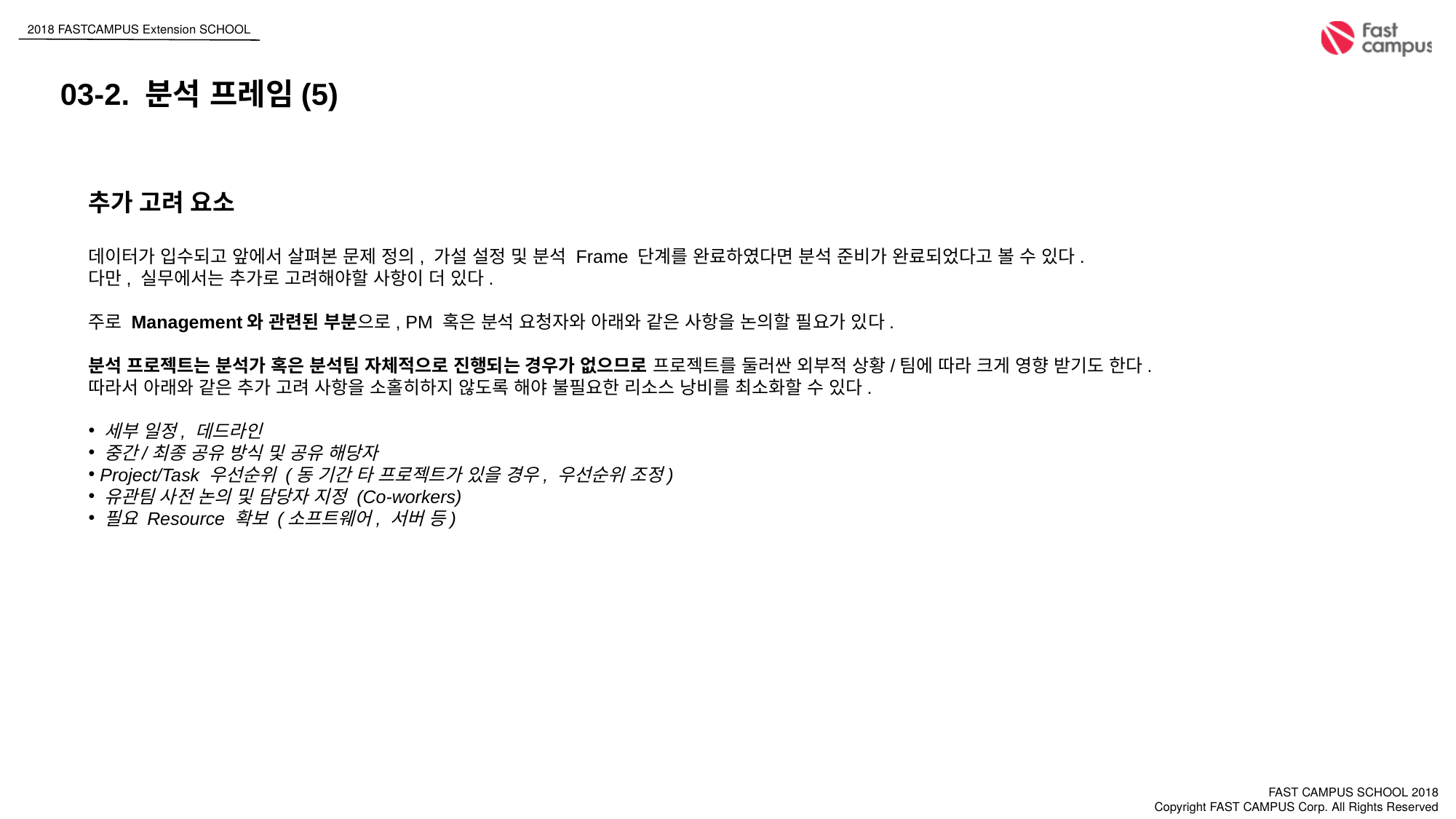

03-2. 분석 프레임(5)
추가 고려 요소

데이터가 입수되고 앞에서 살펴본 문제 정의, 가설 설정 및 분석 Frame 단계를 완료하였다면 분석 준비가 완료되었다고 볼 수 있다.
다만, 실무에서는 추가로 고려해야할 사항이 더 있다.

주로 Management와 관련된 부분으로, PM 혹은 분석 요청자와 아래와 같은 사항을 논의할 필요가 있다.

분석 프로젝트는 분석가 혹은 분석팀 자체적으로 진행되는 경우가 없으므로 프로젝트를 둘러싼 외부적 상황/팀에 따라 크게 영향 받기도 한다.
따라서 아래와 같은 추가 고려 사항을 소홀히하지 않도록 해야 불필요한 리소스 낭비를 최소화할 수 있다.

 세부 일정, 데드라인
 중간/최종 공유 방식 및 공유 해당자
 Project/Task 우선순위 (동 기간 타 프로젝트가 있을 경우, 우선순위 조정)
 유관팀 사전 논의 및 담당자 지정 (Co-workers)
 필요 Resource 확보 (소프트웨어, 서버 등)